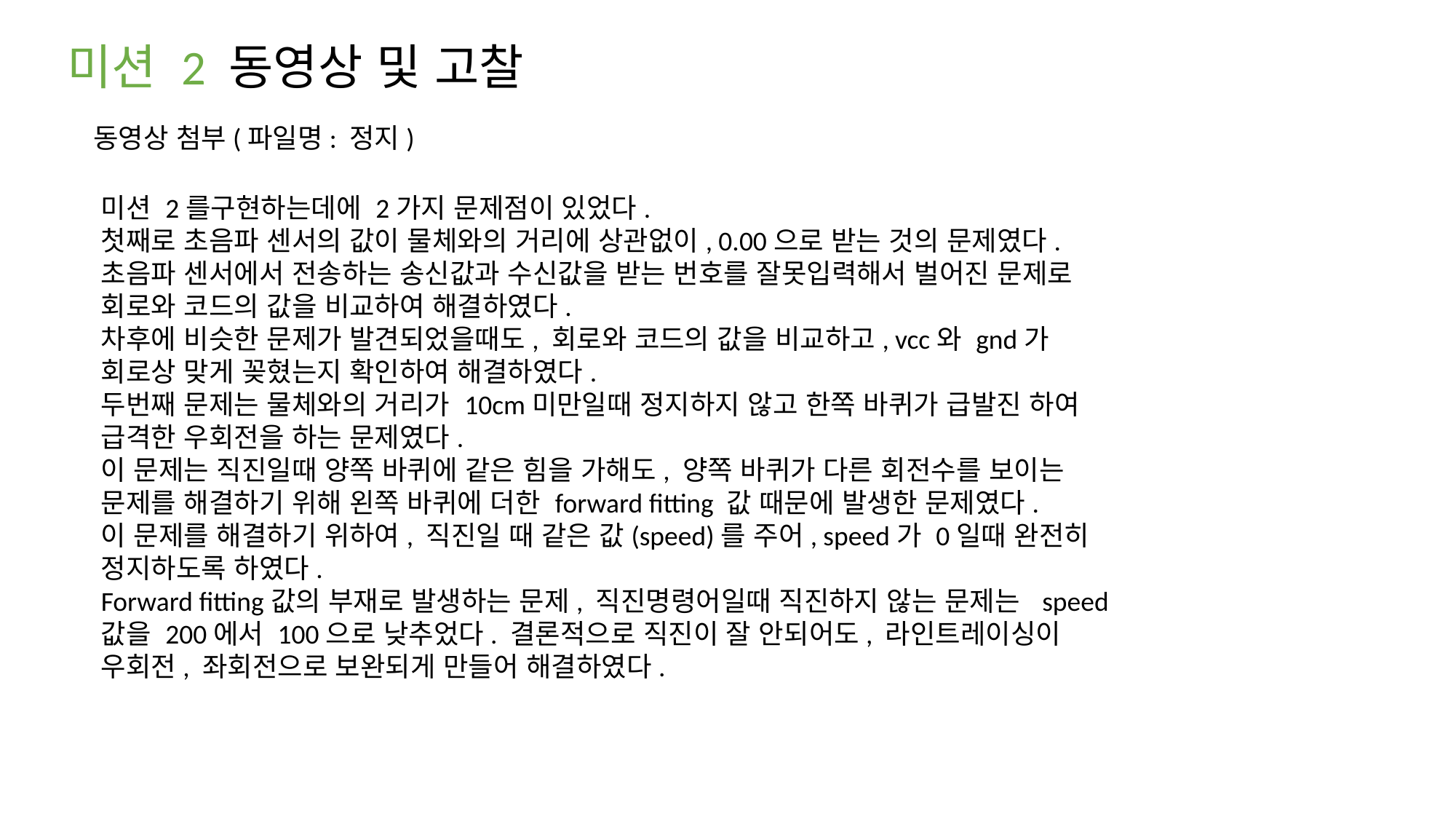

미션 2 동영상 및 고찰
동영상 첨부(파일명: 정지)
미션 2를구현하는데에 2가지 문제점이 있었다.
첫째로 초음파 센서의 값이 물체와의 거리에 상관없이, 0.00으로 받는 것의 문제였다.
초음파 센서에서 전송하는 송신값과 수신값을 받는 번호를 잘못입력해서 벌어진 문제로 회로와 코드의 값을 비교하여 해결하였다.
차후에 비슷한 문제가 발견되었을때도, 회로와 코드의 값을 비교하고, vcc와 gnd가 회로상 맞게 꽂혔는지 확인하여 해결하였다.
두번째 문제는 물체와의 거리가 10cm미만일때 정지하지 않고 한쪽 바퀴가 급발진 하여 급격한 우회전을 하는 문제였다.
이 문제는 직진일때 양쪽 바퀴에 같은 힘을 가해도, 양쪽 바퀴가 다른 회전수를 보이는 문제를 해결하기 위해 왼쪽 바퀴에 더한 forward fitting 값 때문에 발생한 문제였다.
이 문제를 해결하기 위하여, 직진일 때 같은 값(speed)를 주어, speed가 0일때 완전히 정지하도록 하였다.
Forward fitting값의 부재로 발생하는 문제, 직진명령어일때 직진하지 않는 문제는  speed값을 200에서 100으로 낮추었다. 결론적으로 직진이 잘 안되어도, 라인트레이싱이 우회전, 좌회전으로 보완되게 만들어 해결하였다.